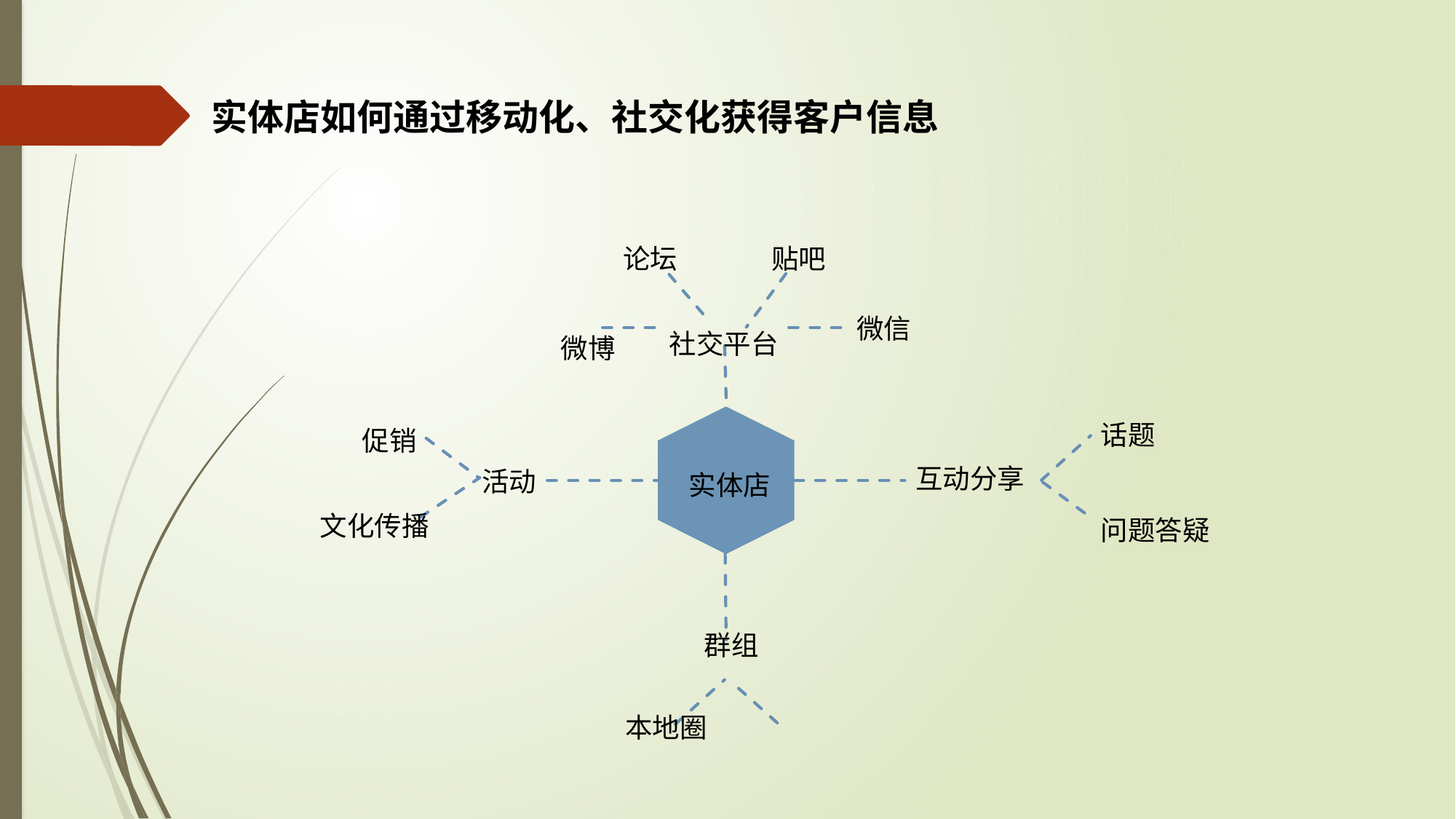

实体店如何通过移动化、社交化获得客户信息
论坛
贴吧

微信
	社交平台

		实体店

			群组

本地圈
				兴趣圈

微博

话题

问题答疑
	促销

文化传播

互动分享
活动